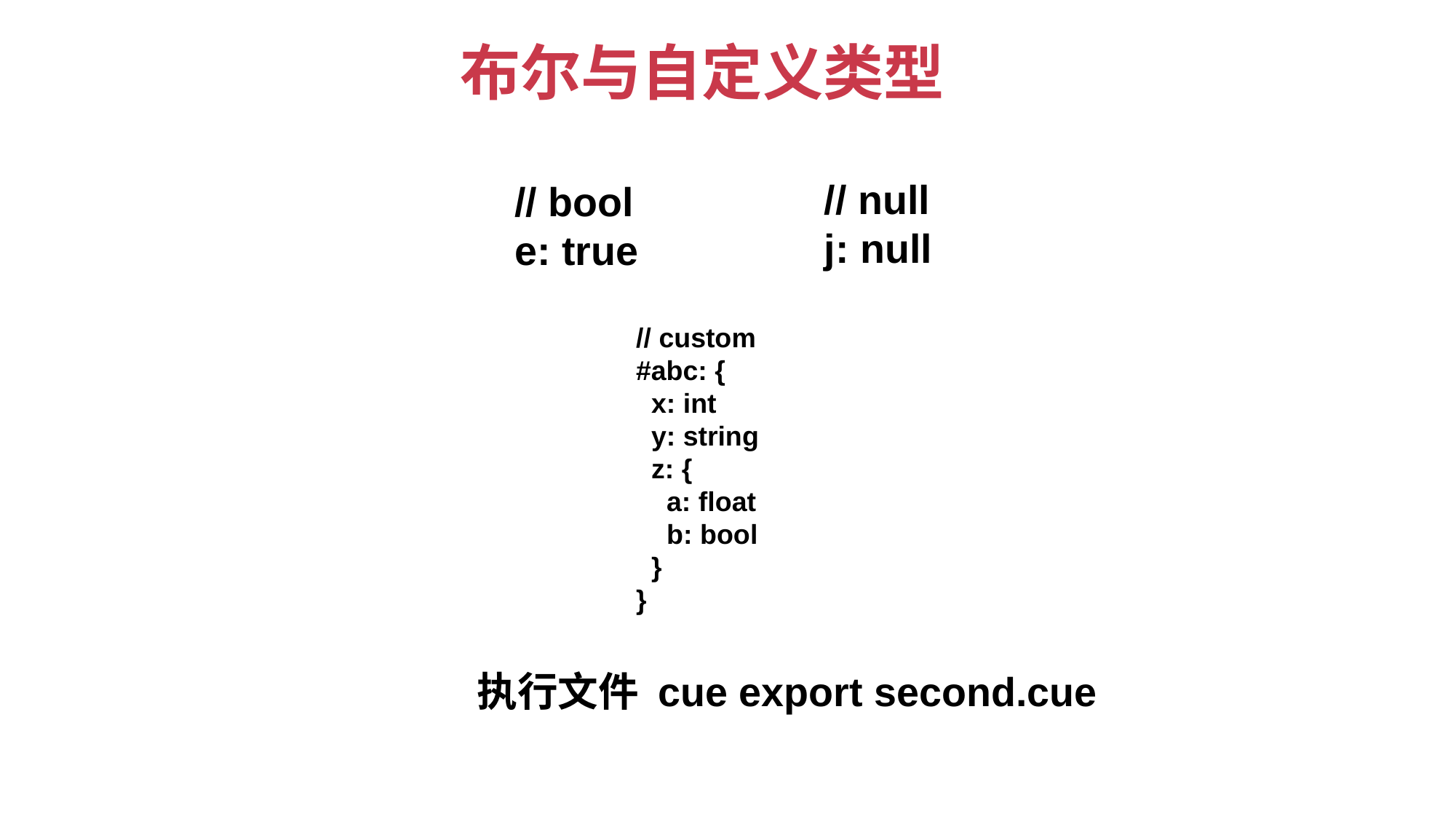

布尔与自定义类型
// null
j: null

// bool
e: true

// custom
#abc: {
  x: int
  y: string
  z: {
    a: float
    b: bool
  }
}

执行文件 cue export second.cue